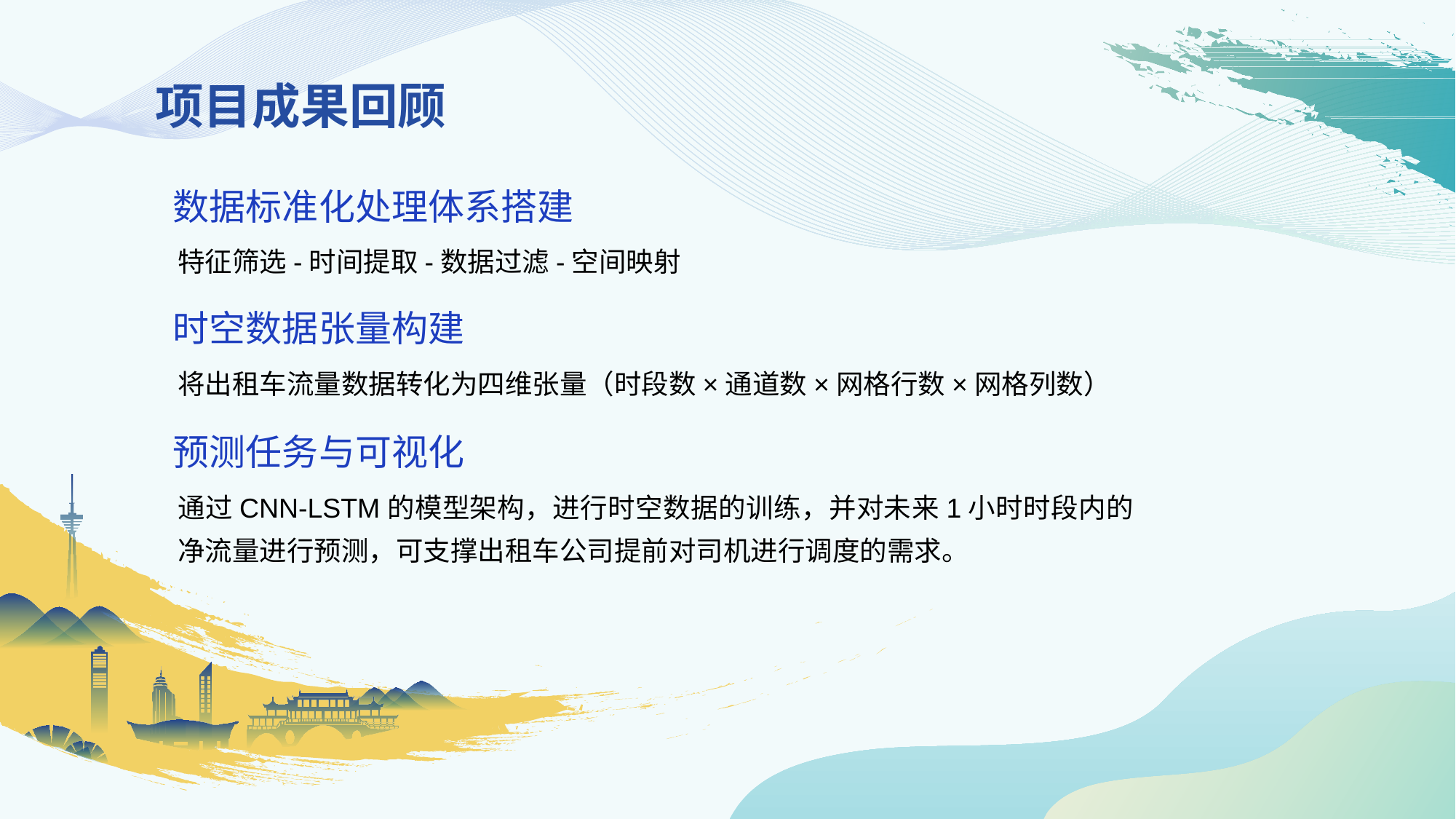

项目成果回顾
数据标准化处理体系搭建
特征筛选-时间提取-数据过滤-空间映射
时空数据张量构建
将出租车流量数据转化为四维张量（时段数×通道数×网格行数×网格列数）
预测任务与可视化
通过CNN-LSTM的模型架构，进行时空数据的训练，并对未来1小时时段内的净流量进行预测，可支撑出租车公司提前对司机进行调度的需求。